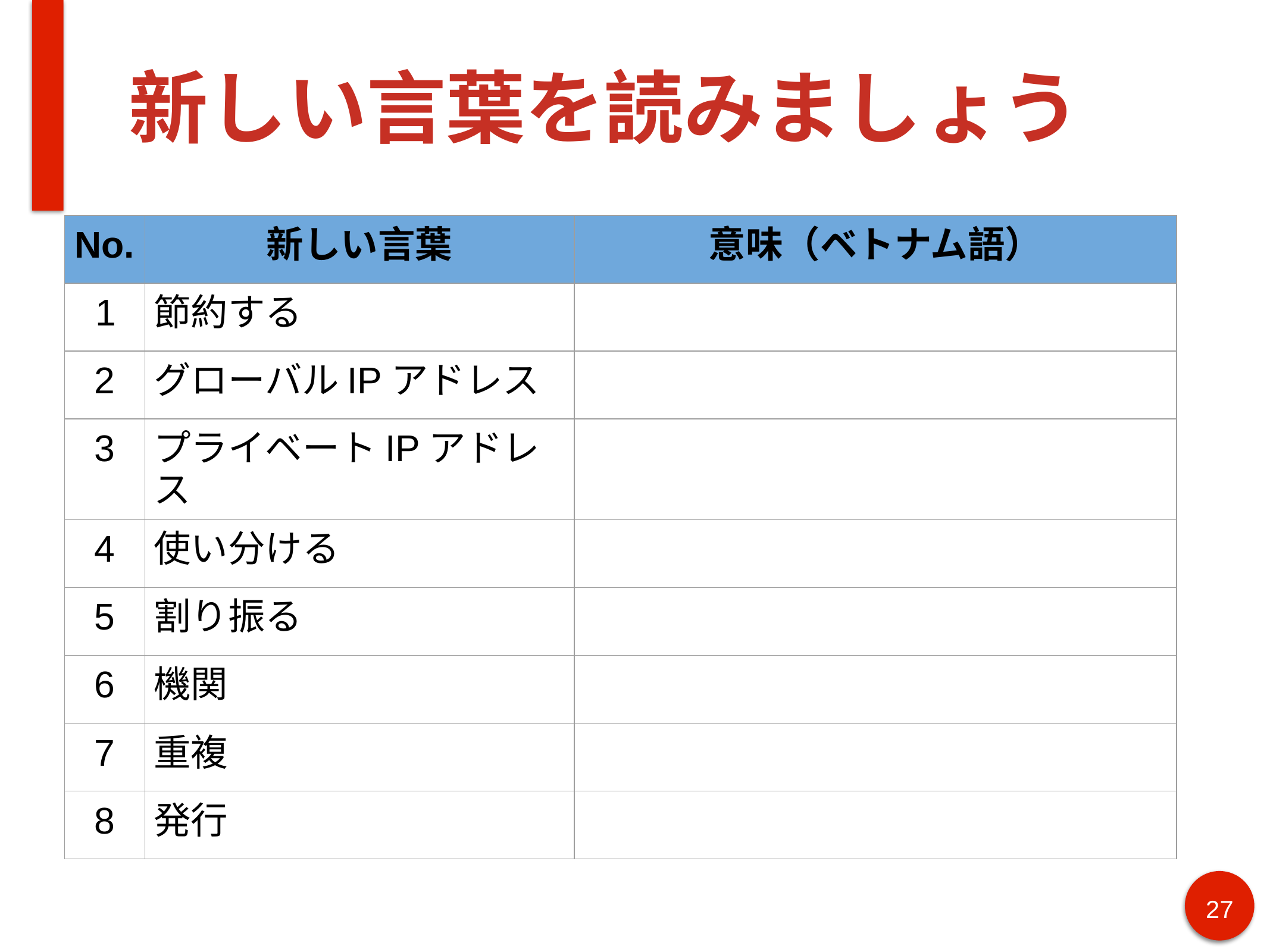

# 新しい言葉を読みましょう
| No. | 新しい言葉 | 意味（ベトナム語） |
| --- | --- | --- |
| 1 | 節約する |  |
| 2 | グローバルIPアドレス |  |
| 3 | プライベートIPアドレス |  |
| 4 | 使い分ける |  |
| 5 | 割り振る |  |
| 6 | 機関 |  |
| 7 | 重複 |  |
| 8 | 発行 |  |
27